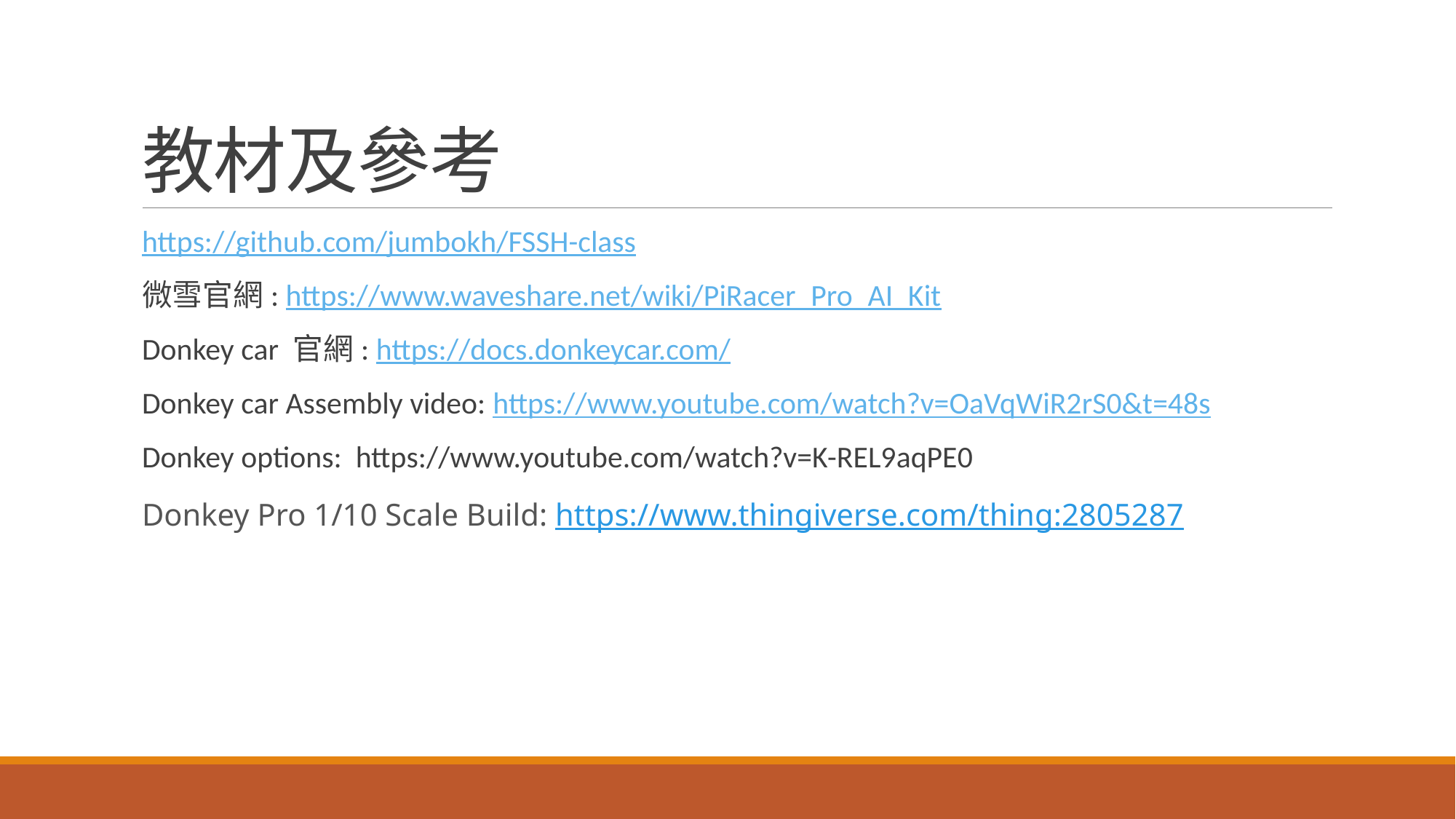

# 教材及參考
https://github.com/jumbokh/FSSH-class
微雪官網: https://www.waveshare.net/wiki/PiRacer_Pro_AI_Kit
Donkey car 官網: https://docs.donkeycar.com/
Donkey car Assembly video: https://www.youtube.com/watch?v=OaVqWiR2rS0&t=48s
Donkey options:  https://www.youtube.com/watch?v=K-REL9aqPE0
Donkey Pro 1/10 Scale Build: https://www.thingiverse.com/thing:2805287